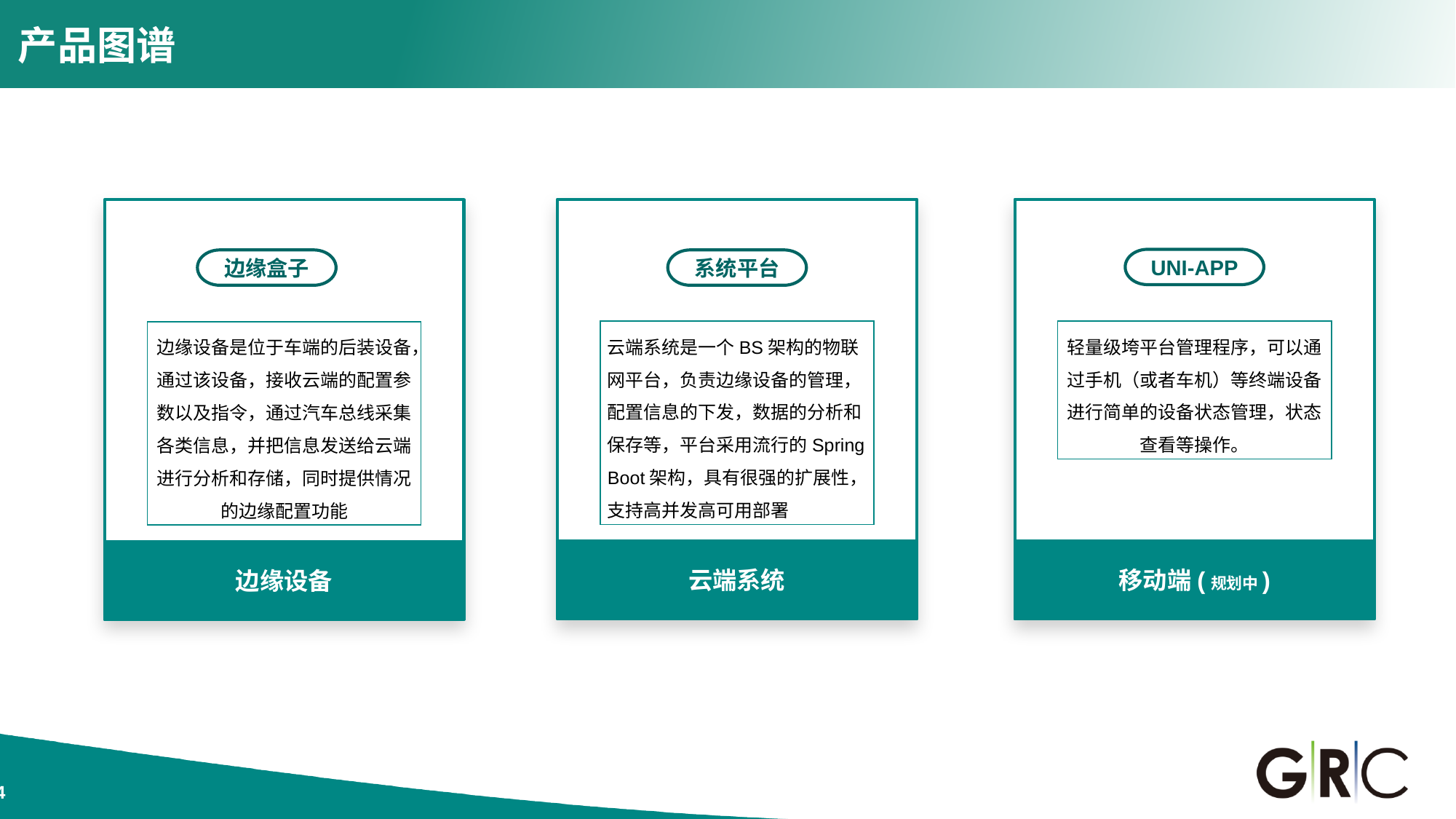

# 产品图谱

云端系统是一个BS架构的物联网平台，负责边缘设备的管理，配置信息的下发，数据的分析和保存等，平台采用流行的Spring Boot架构，具有很强的扩展性，支持高并发高可用部署

云端系统

轻量级垮平台管理程序，可以通过手机（或者车机）等终端设备进行简单的设备状态管理，状态查看等操作。

移动端(规划中)

边缘设备是位于车端的后装设备，通过该设备，接收云端的配置参数以及指令，通过汽车总线采集各类信息，并把信息发送给云端进行分析和存储，同时提供情况的边缘配置功能

边缘设备
UNI-APP
边缘盒子
系统平台